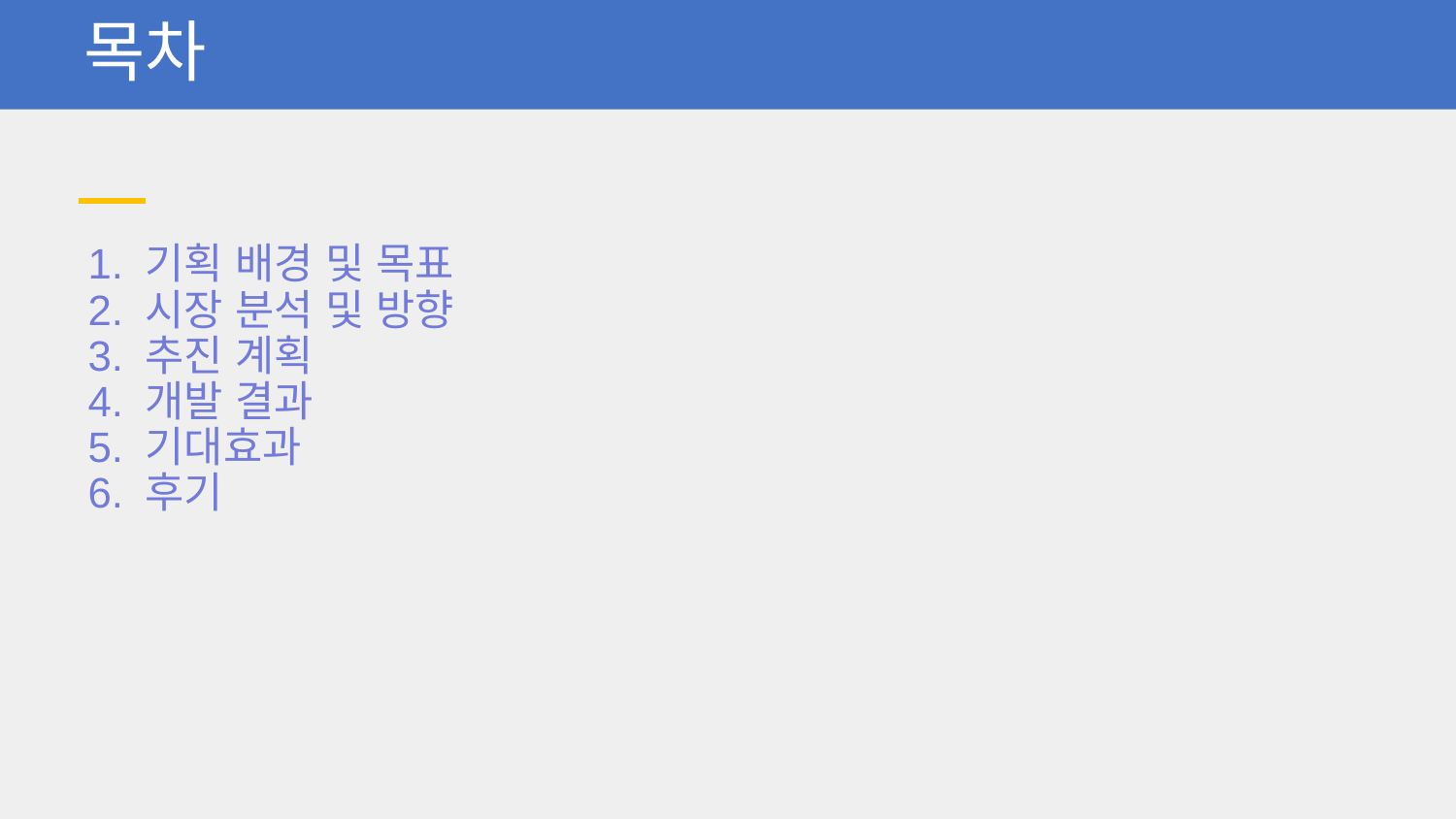

# 목차
기획 배경 및 목표
시장 분석 및 방향
추진 계획
개발 결과
기대효과
후기